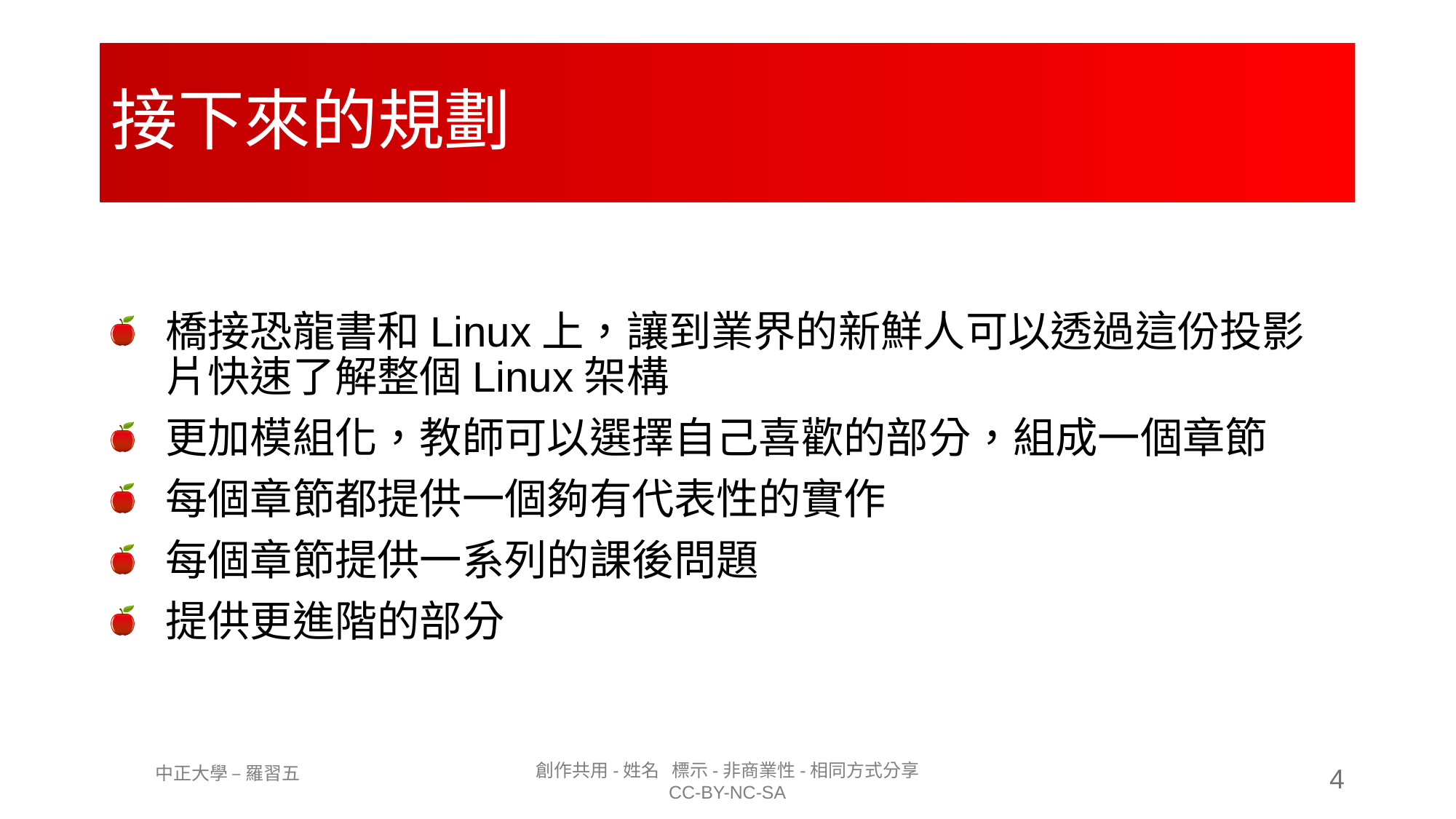

# 接下來的規劃
橋接恐龍書和Linux上，讓到業界的新鮮人可以透過這份投影片快速了解整個Linux架構
更加模組化，教師可以選擇自己喜歡的部分，組成一個章節
每個章節都提供一個夠有代表性的實作
每個章節提供一系列的課後問題
提供更進階的部分